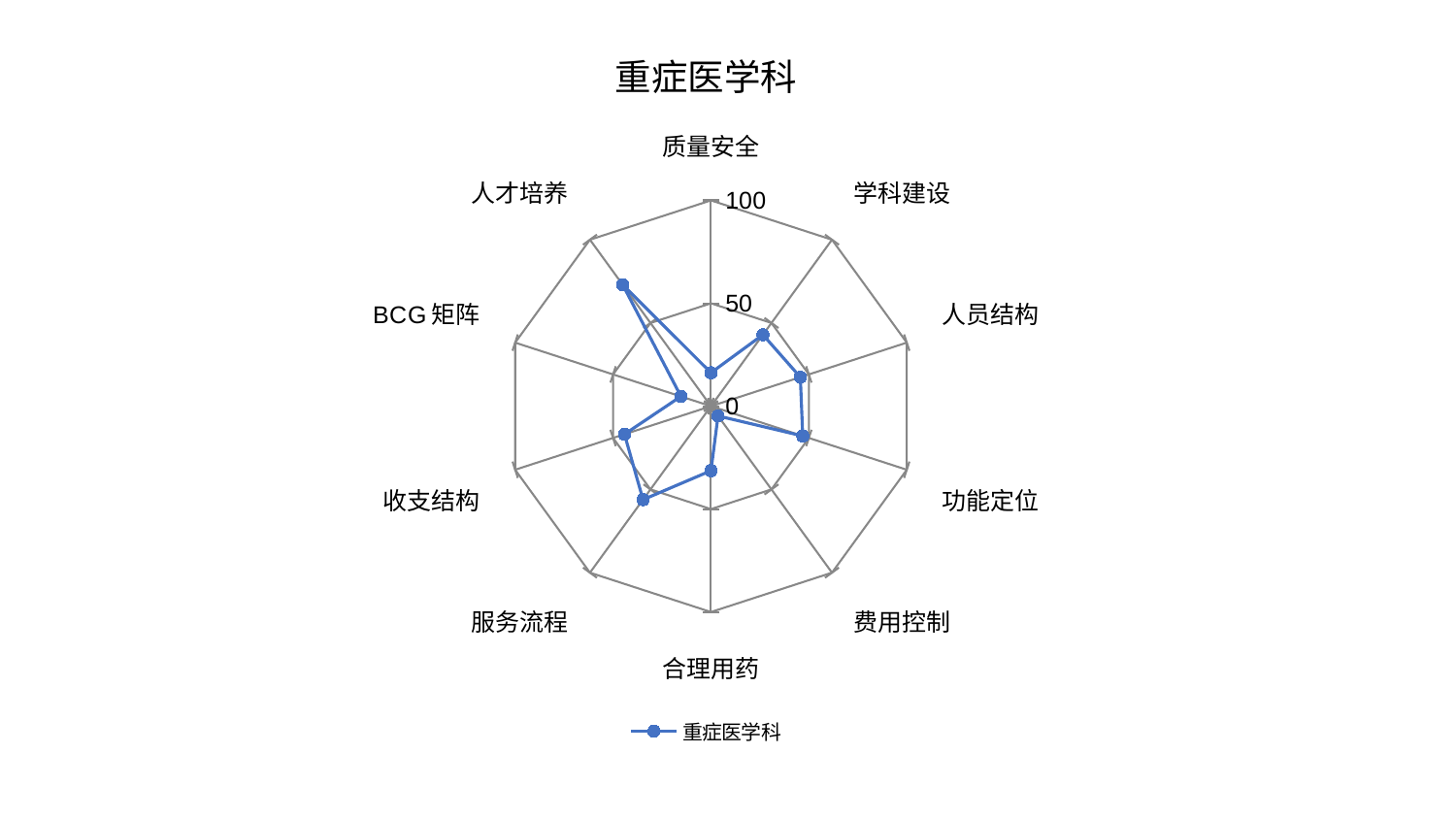

### Chart: 重症医学科

| Category | 重症医学科 |
|---|---|
| 质量安全 | 16.25526475351304 |
| 学科建设 | 42.942818115878175 |
| 人员结构 | 45.66272547498414 |
| 功能定位 | 46.88987071122192 |
| 费用控制 | 5.863050636282754 |
| 合理用药 | 31.3512746679473 |
| 服务流程 | 56.14494750604931 |
| 收支结构 | 44.193578362026415 |
| BCG矩阵 | 15.34298919296237 |
| 人才培养 | 72.89781733921363 |
105